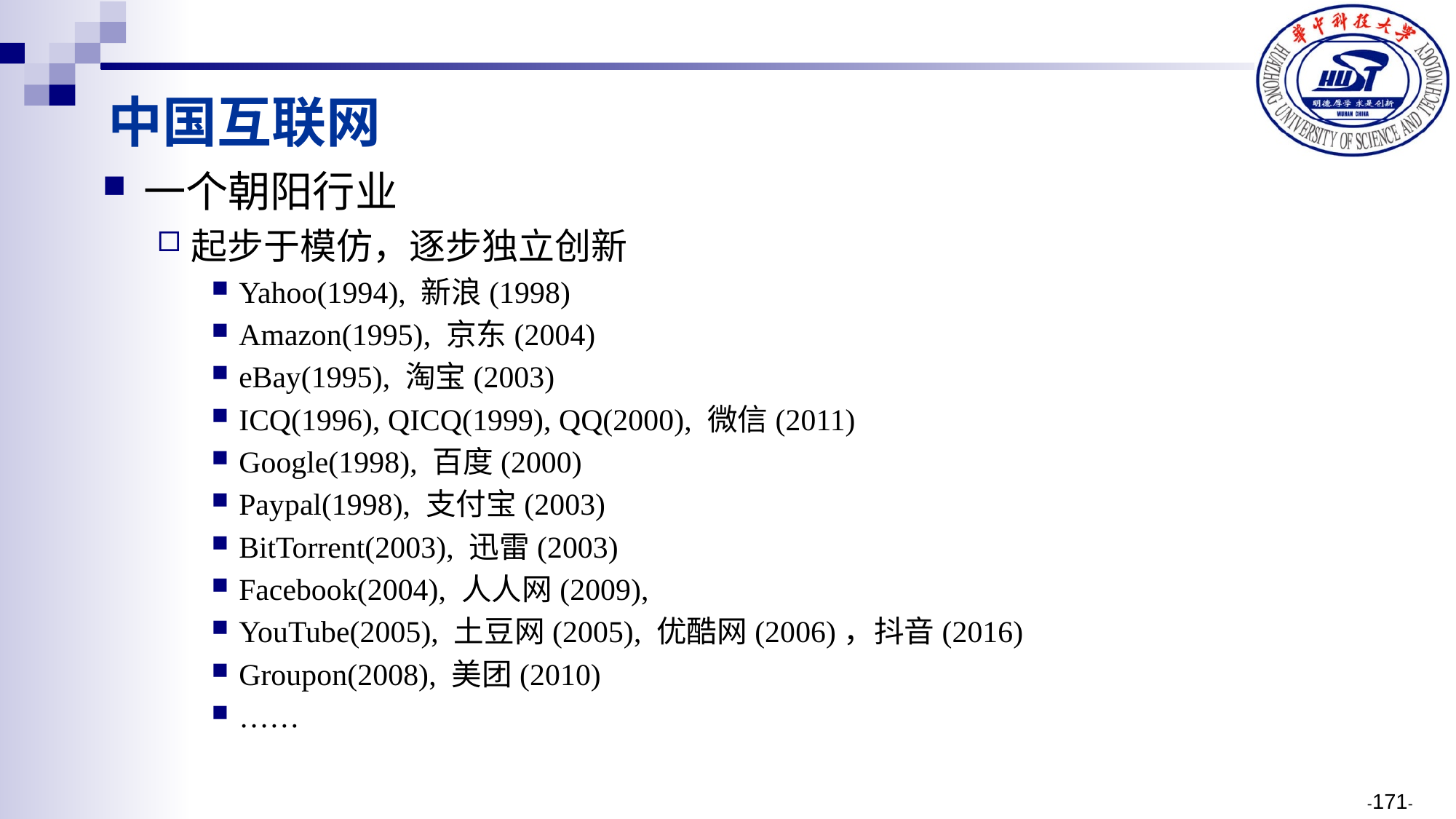

# 中国互联网
一个朝阳行业
起步于模仿，逐步独立创新
Yahoo(1994), 新浪(1998)
Amazon(1995), 京东(2004)
eBay(1995), 淘宝(2003)
ICQ(1996), QICQ(1999), QQ(2000), 微信(2011)
Google(1998), 百度(2000)
Paypal(1998), 支付宝(2003)
BitTorrent(2003), 迅雷(2003)
Facebook(2004), 人人网(2009),
YouTube(2005), 土豆网(2005), 优酷网(2006)，抖音(2016)
Groupon(2008), 美团(2010)
……
-171-